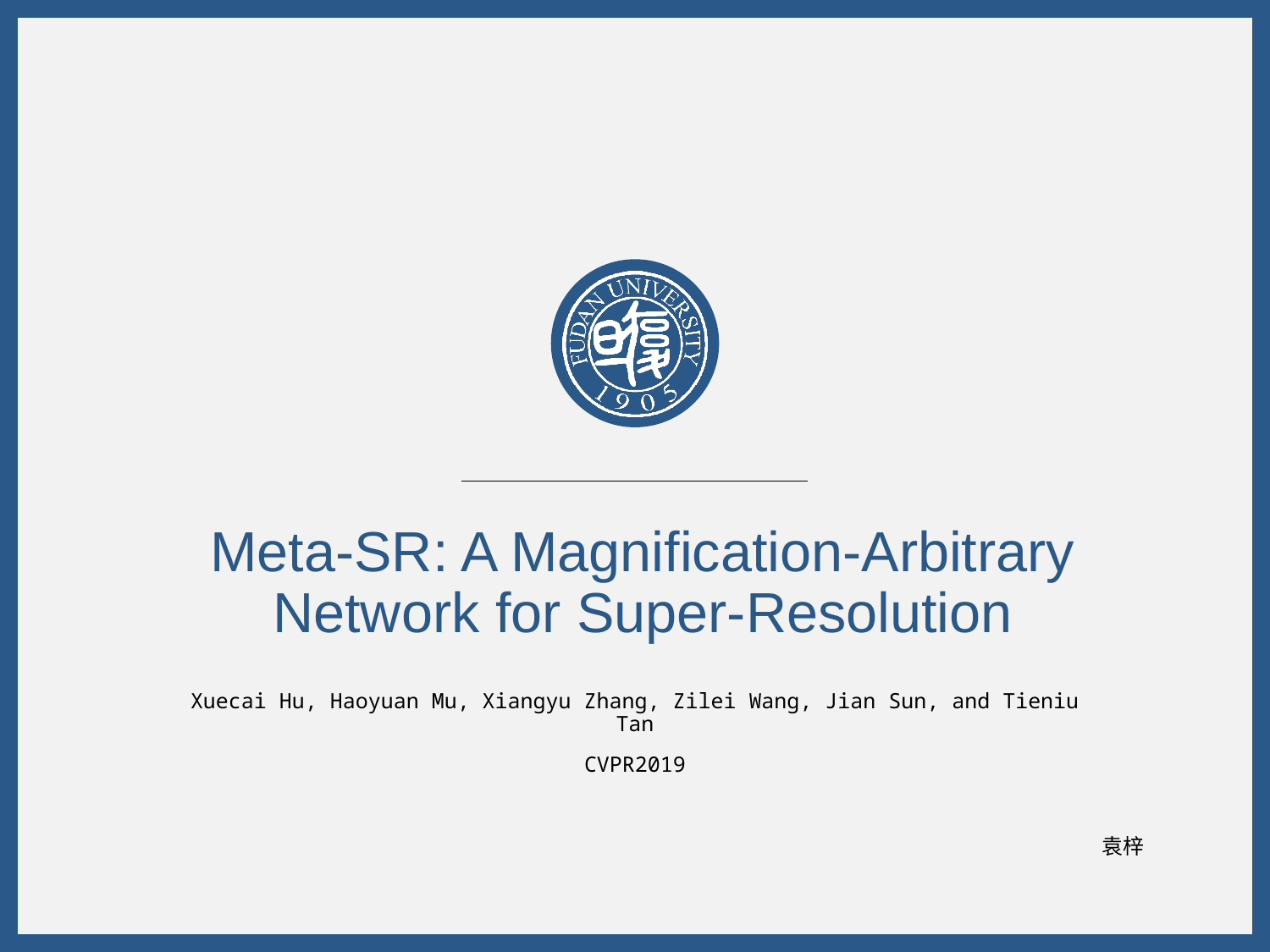

# Meta-SR: A Magnification-Arbitrary Network for Super-Resolution
Xuecai Hu, Haoyuan Mu, Xiangyu Zhang, Zilei Wang, Jian Sun, and Tieniu Tan
CVPR2019
袁梓